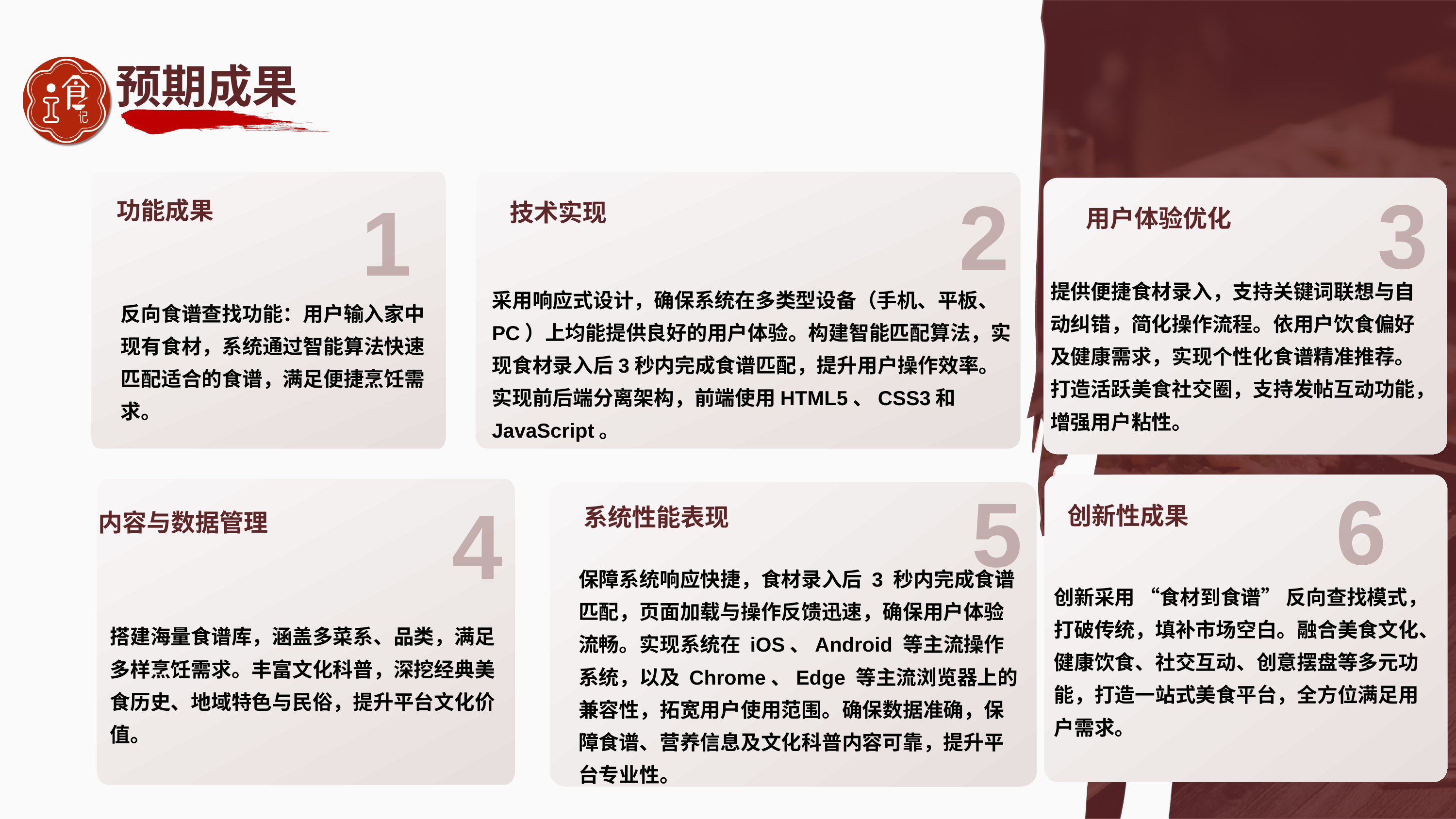

预期成果

3

2
1
功能成果
技术实现
用户体验优化
提供便捷食材录入，支持关键词联想与自动纠错，简化操作流程。​依用户饮食偏好及健康需求，实现个性化食谱精准推荐。​打造活跃美食社交圈，支持发帖互动功能，增强用户粘性。
采用响应式设计，确保系统在多类型设备（手机、平板、PC）上均能提供良好的用户体验。构建智能匹配算法，实现食材录入后3秒内完成食谱匹配，提升用户操作效率。
实现前后端分离架构，前端使用HTML5、CSS3和JavaScript。
反向食谱查找功能：用户输入家中现有食材，系统通过智能算法快速匹配适合的食谱，满足便捷烹饪需求。
6

5

4
系统性能表现
创新性成果
内容与数据管理
保障系统响应快捷，食材录入后 3 秒内完成食谱匹配，页面加载与操作反馈迅速，确保用户体验流畅。实现系统在 iOS、Android 等主流操作系统，以及 Chrome、Edge 等主流浏览器上的兼容性，拓宽用户使用范围。确保数据准确，保障食谱、营养信息及文化科普内容可靠，提升平台专业性。
创新采用 “食材到食谱” 反向查找模式，打破传统，填补市场空白。​融合美食文化、健康饮食、社交互动、创意摆盘等多元功能，打造一站式美食平台，全方位满足用户需求。
搭建海量食谱库，涵盖多菜系、品类，满足多样烹饪需求。​丰富文化科普，深挖经典美食历史、地域特色与民俗，提升平台文化价值。